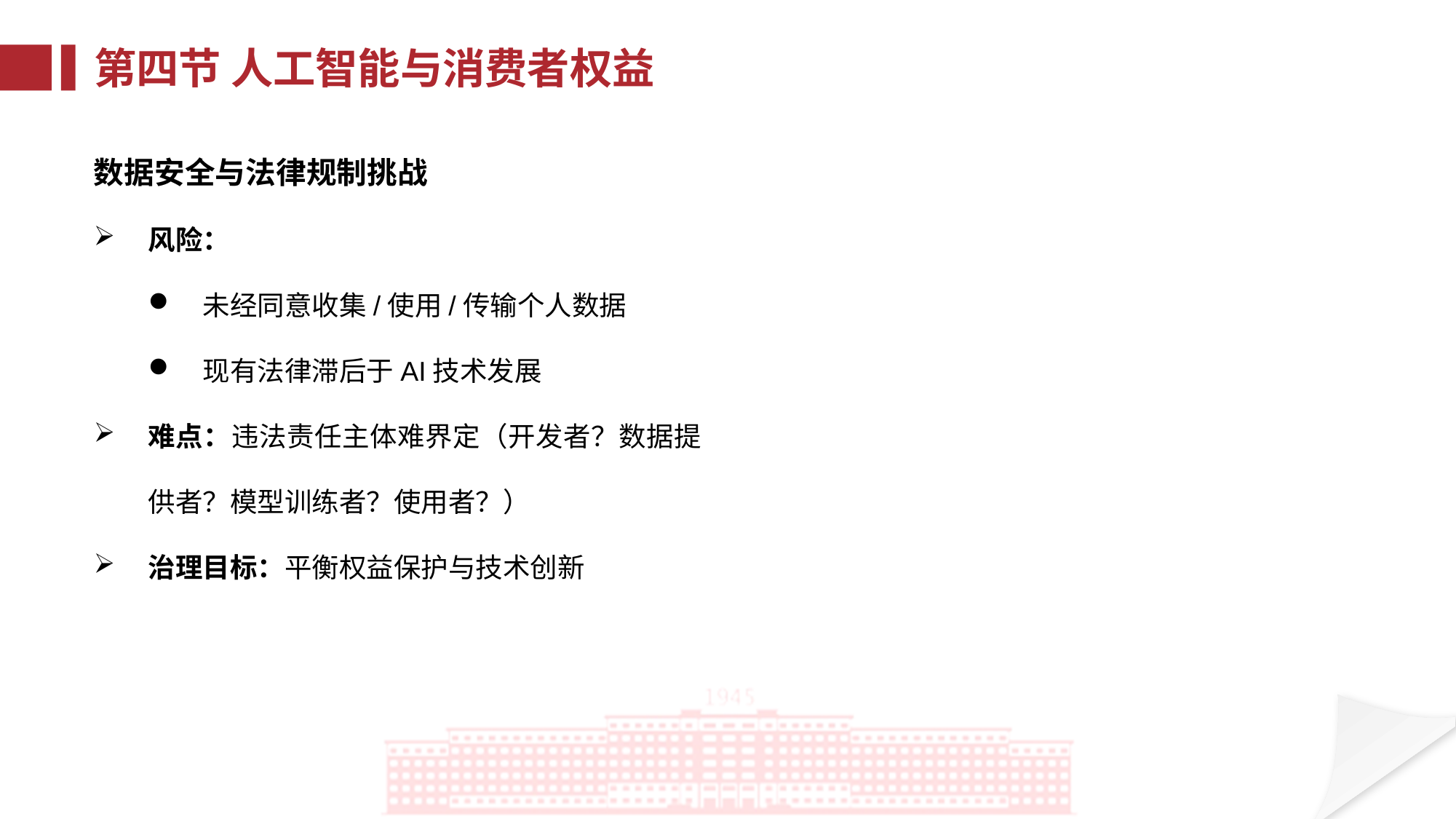

第四节 人工智能与消费者权益
数据安全与法律规制挑战
风险：
未经同意收集/使用/传输个人数据
现有法律滞后于AI技术发展
难点：违法责任主体难界定（开发者？数据提供者？模型训练者？使用者？）
治理目标：平衡权益保护与技术创新